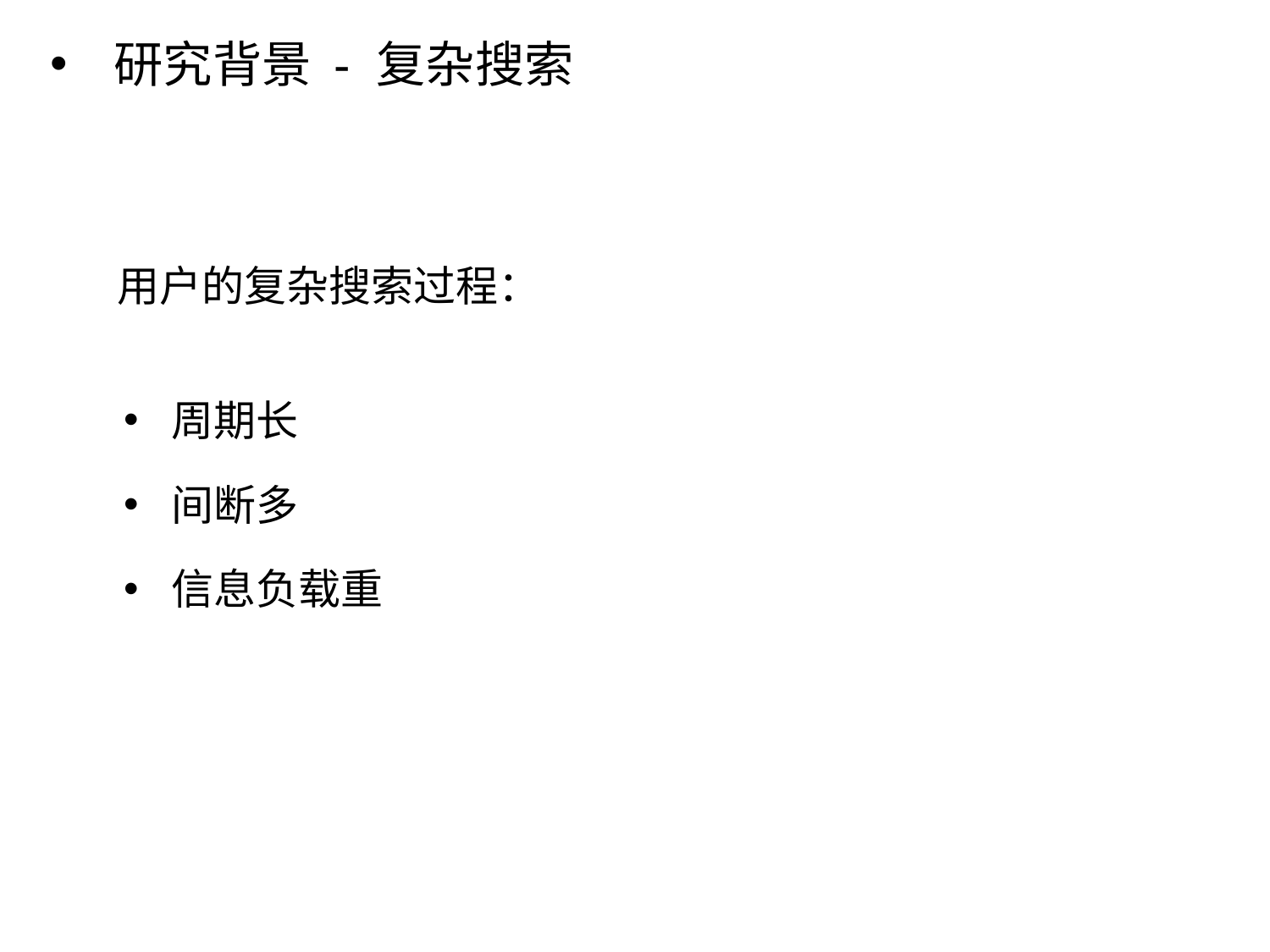

研究背景 - 复杂搜索
用户的复杂搜索过程：
周期长
间断多
信息负载重